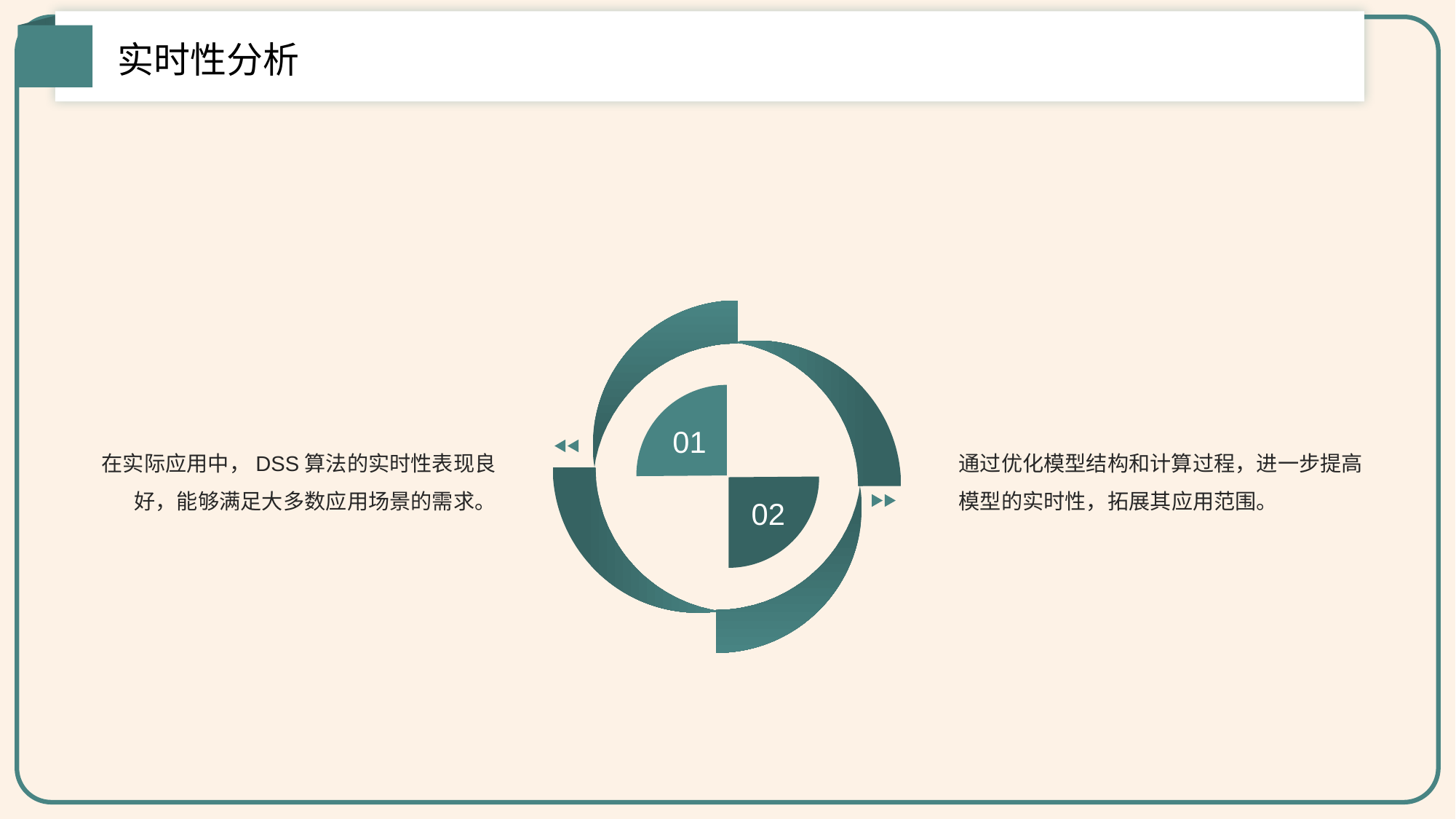

实时性分析

在实际应用中，DSS算法的实时性表现良好，能够满足大多数应用场景的需求。
通过优化模型结构和计算过程，进一步提高模型的实时性，拓展其应用范围。

01

02